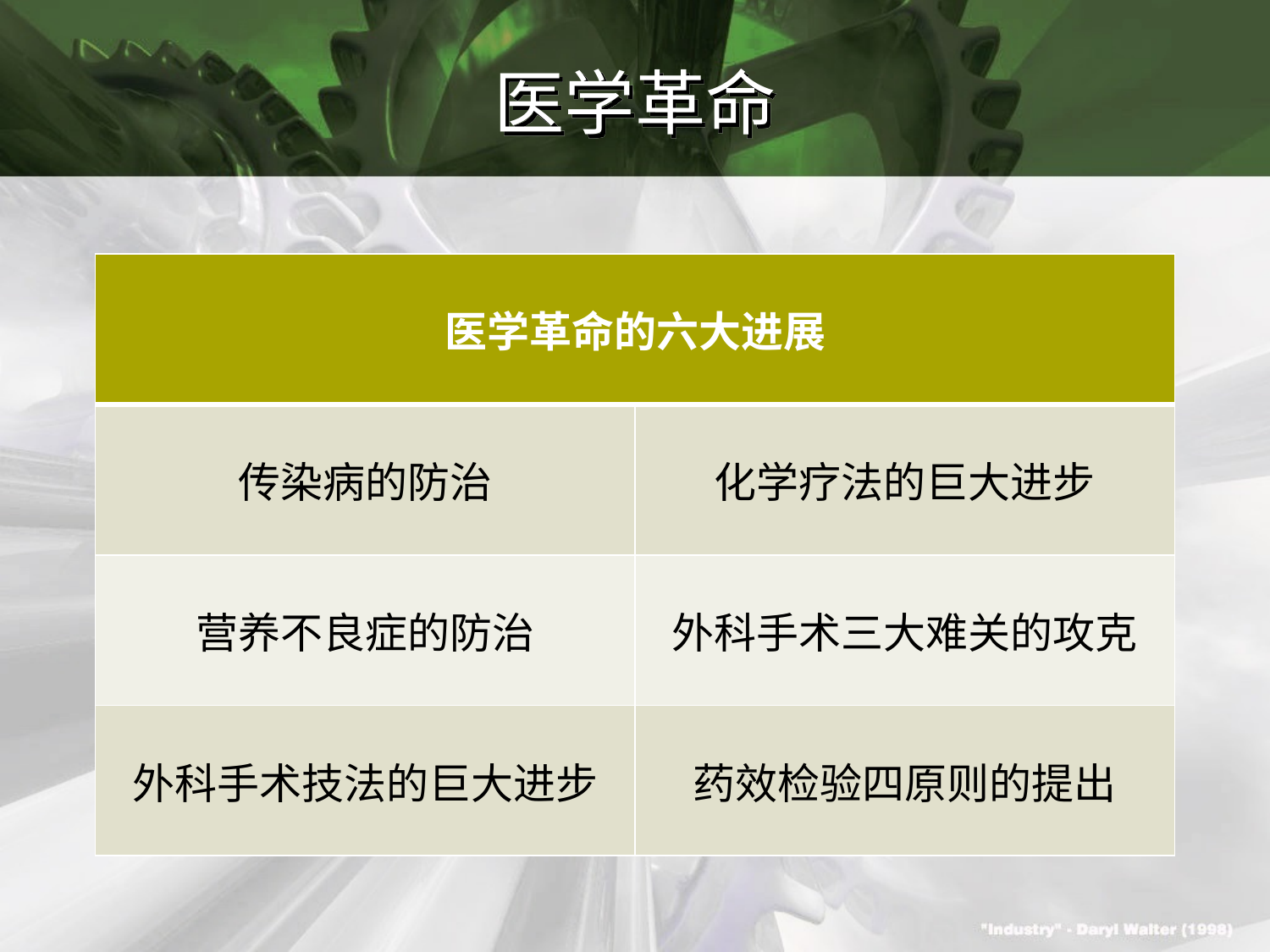

# 医学革命
| 医学革命的六大进展 |  |
| --- | --- |
| 传染病的防治 | 化学疗法的巨大进步 |
| 营养不良症的防治 | 外科手术三大难关的攻克 |
| 外科手术技法的巨大进步 | 药效检验四原则的提出 |